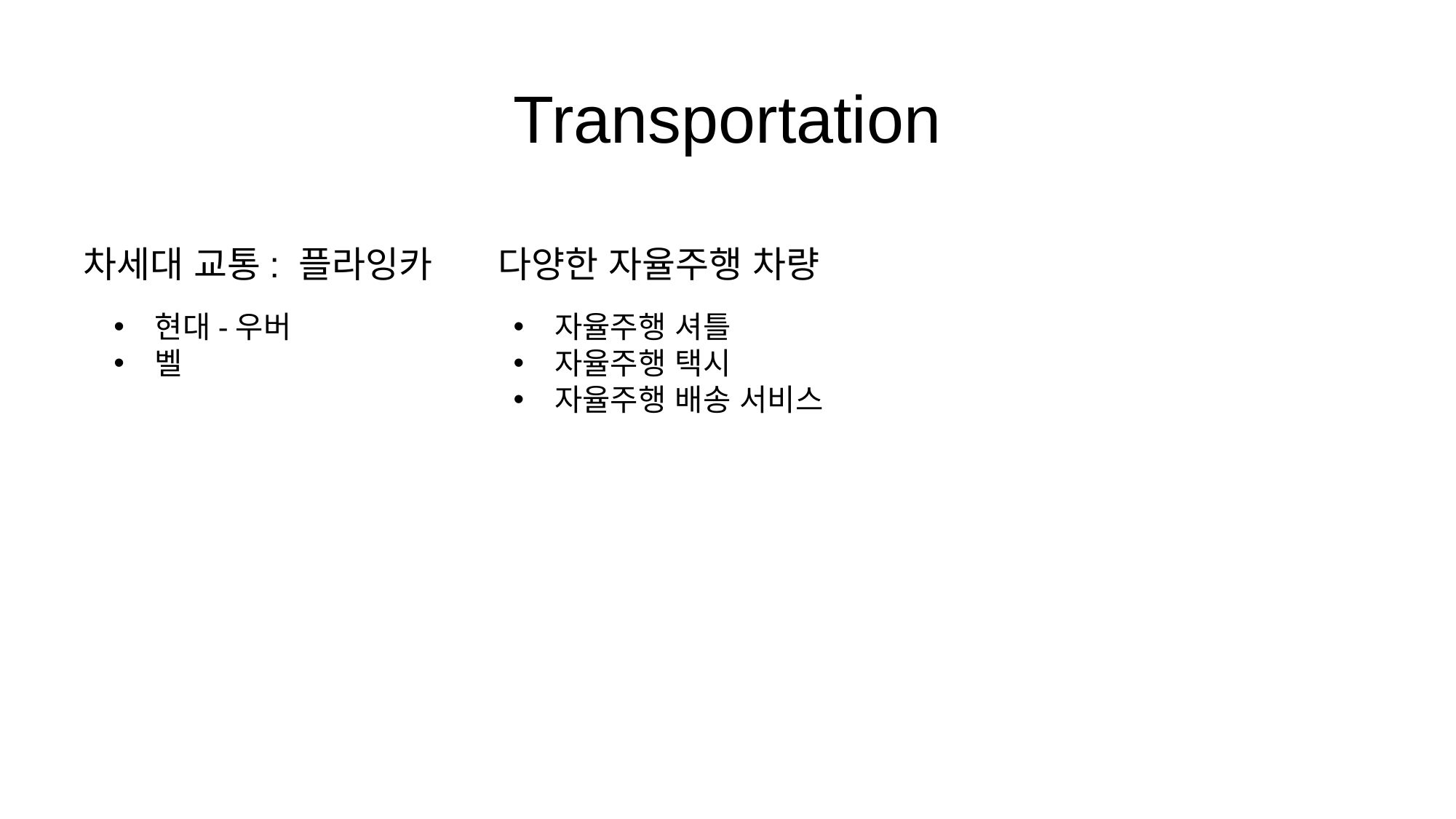

Transportation
차세대 교통: 플라잉카
다양한 자율주행 차량
현대-우버
벨
자율주행 셔틀
자율주행 택시
자율주행 배송 서비스